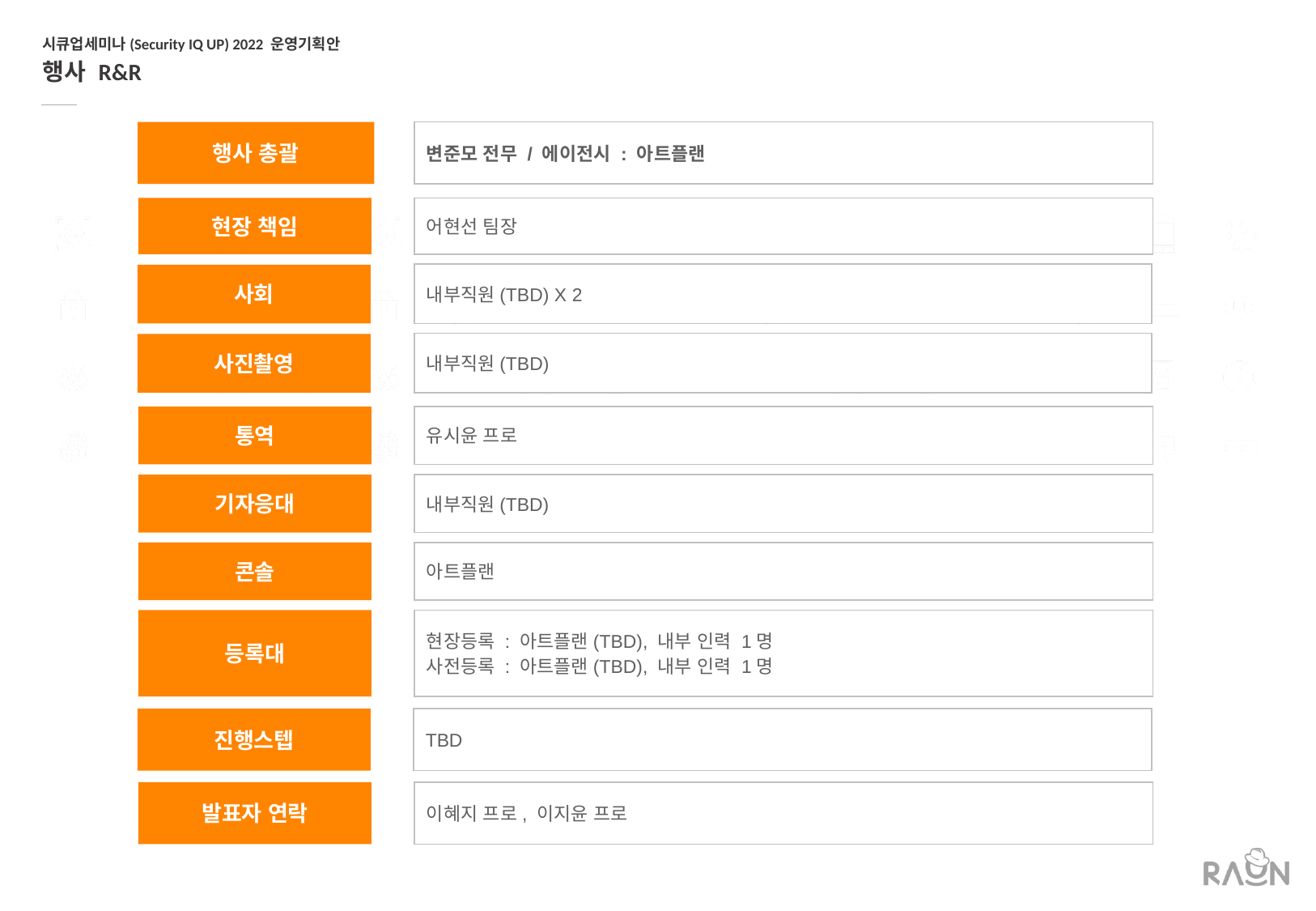

시큐업세미나(Security IQ UP) 2022 운영기획안
행사 R&R
행사 총괄
변준모 전무 / 에이전시 : 아트플랜
현장 책임
어현선 팀장
내부직원(TBD) X 2
사회
내부직원(TBD)
사진촬영
통역
유시윤 프로
기자응대
내부직원(TBD)
콘솔
아트플랜
등록대
현장등록 : 아트플랜(TBD), 내부 인력 1명
사전등록 : 아트플랜(TBD), 내부 인력 1명
진행스텝
TBD
발표자 연락
이혜지 프로, 이지윤 프로